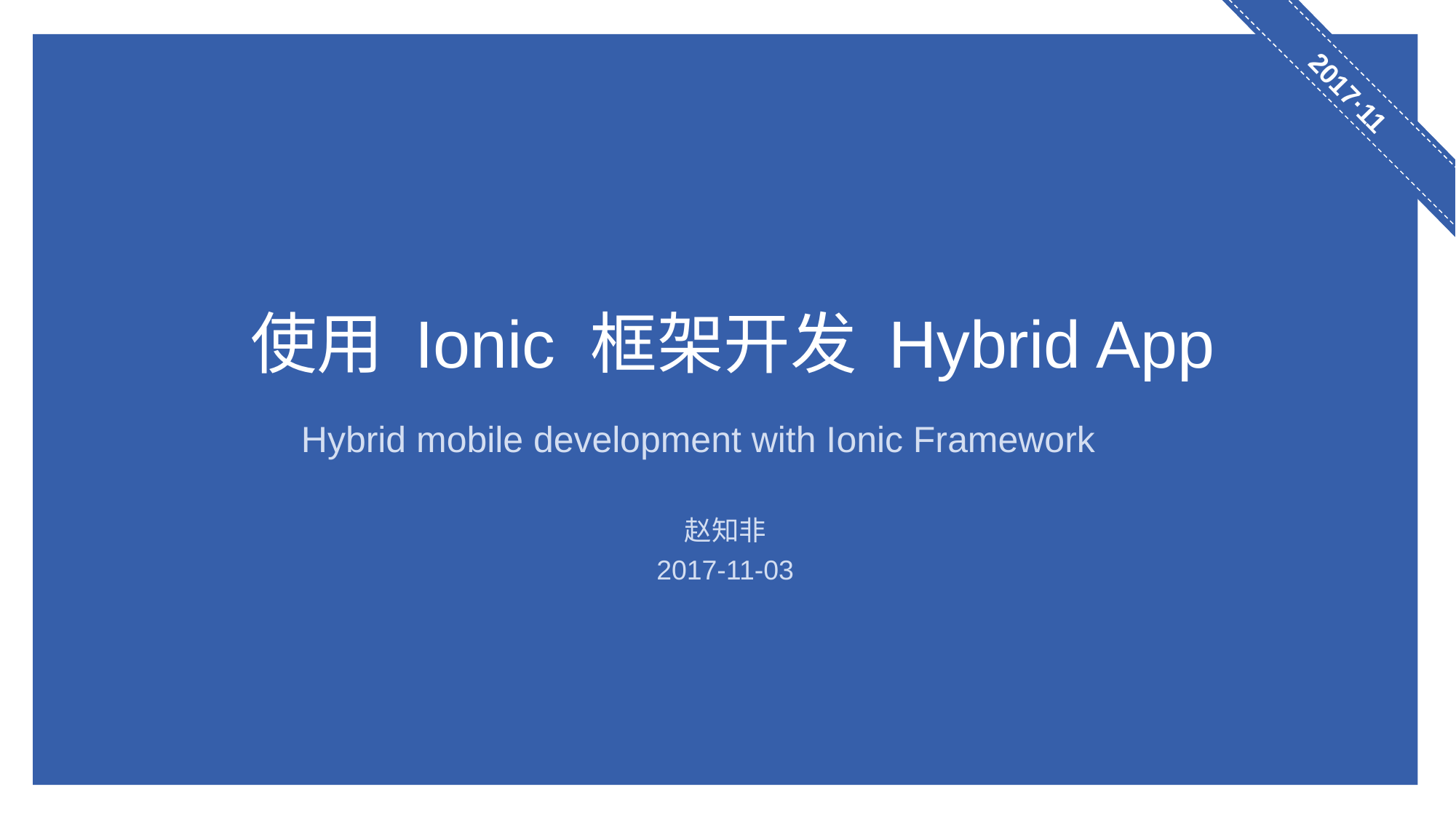

2017·11

使用 Ionic 框架开发 Hybrid App
Hybrid mobile development with Ionic Framework
赵知非
2017-11-03